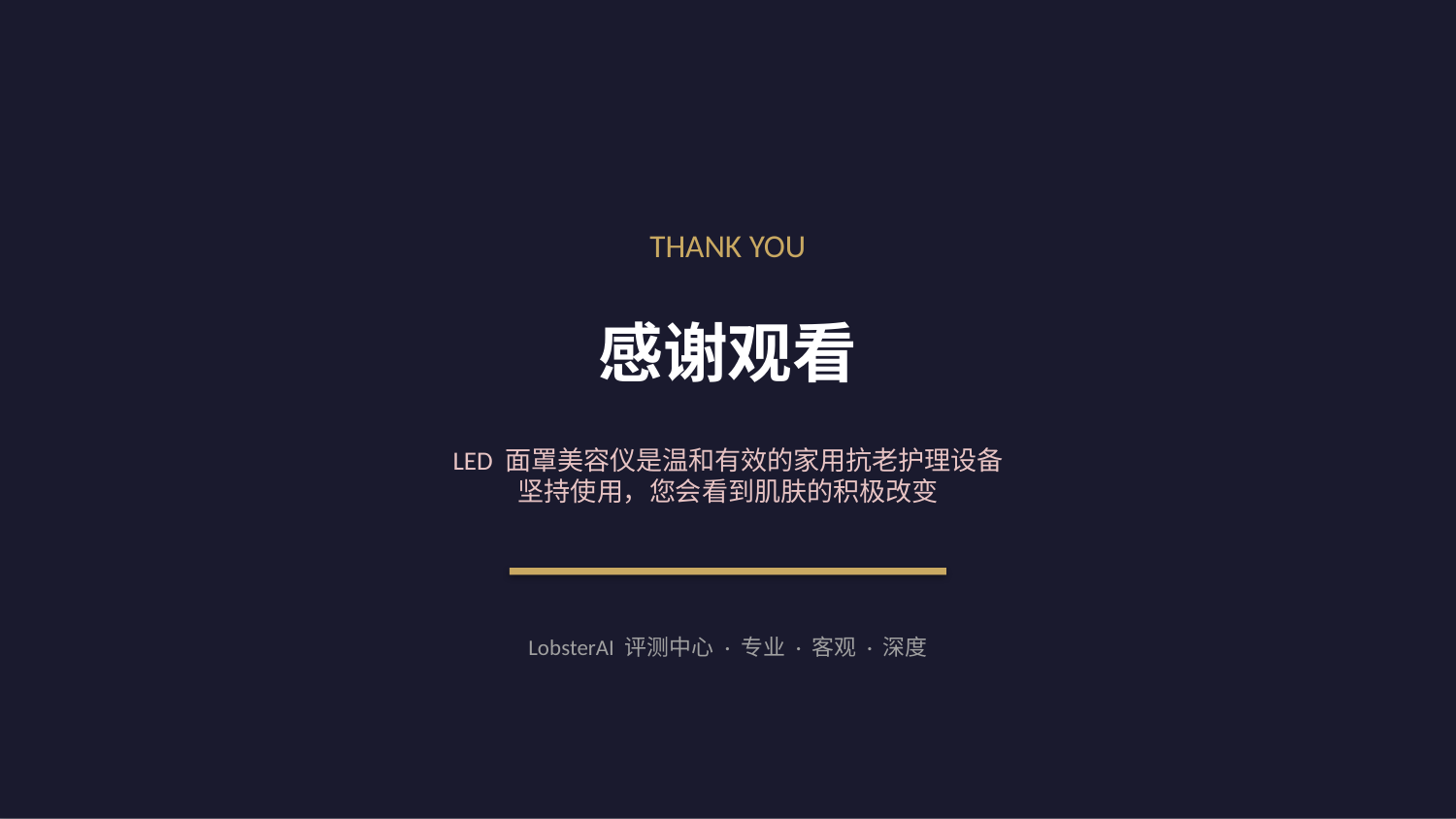

THANK YOU
感谢观看
LED 面罩美容仪是温和有效的家用抗老护理设备
坚持使用，您会看到肌肤的积极改变

LobsterAI 评测中心 · 专业 · 客观 · 深度